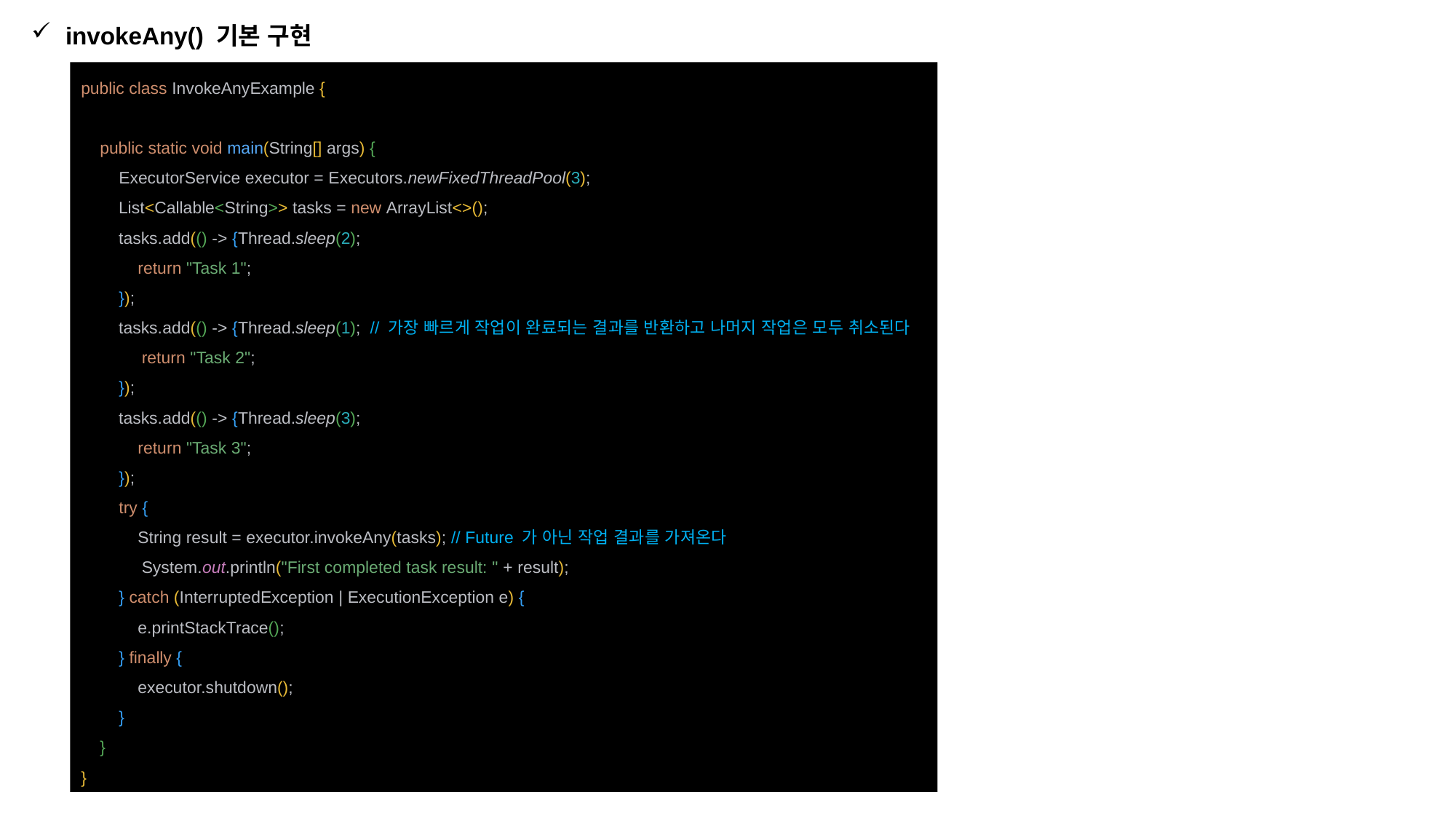

invokeAny() 기본 구현
public class InvokeAnyExample {
    public static void main(String[] args) {
        ExecutorService executor = Executors.newFixedThreadPool(3);
        List<Callable<String>> tasks = new ArrayList<>();
        tasks.add(() -> {Thread.sleep(2);
            return "Task 1";
        });
        tasks.add(() -> {Thread.sleep(1);  // 가장 빠르게 작업이 완료되는 결과를 반환하고 나머지 작업은 모두 취소된다
            return "Task 2";
        });
        tasks.add(() -> {Thread.sleep(3);
            return "Task 3";
        });
        try {
            String result = executor.invokeAny(tasks); // Future 가 아닌 작업 결과를 가져온다
            System.out.println("First completed task result: " + result);
        } catch (InterruptedException | ExecutionException e) {
            e.printStackTrace();
        } finally {
            executor.shutdown();
        }
    }
}